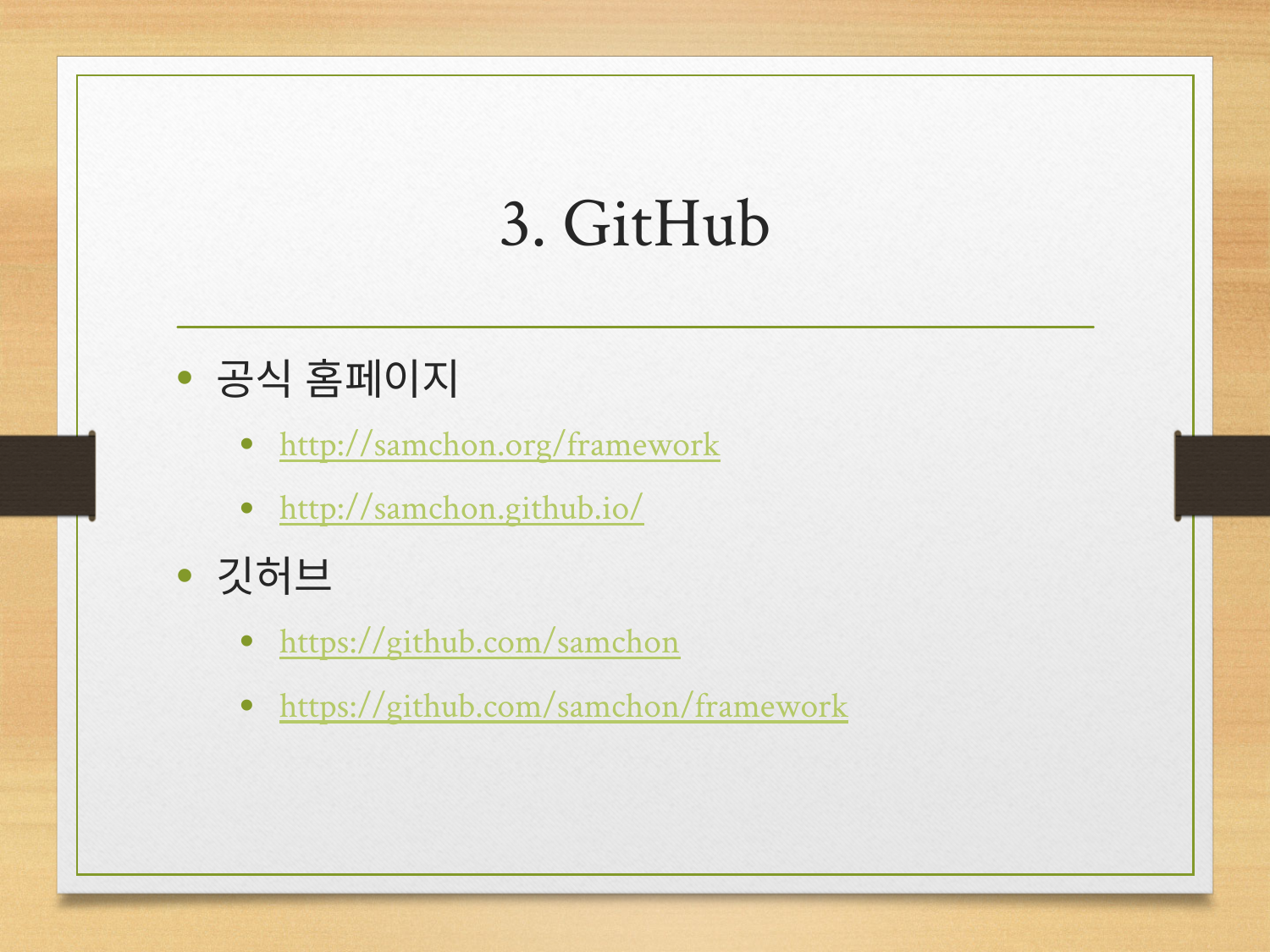

# 3. GitHub
공식 홈페이지
http://samchon.org/framework
http://samchon.github.io/
깃허브
https://github.com/samchon
https://github.com/samchon/framework